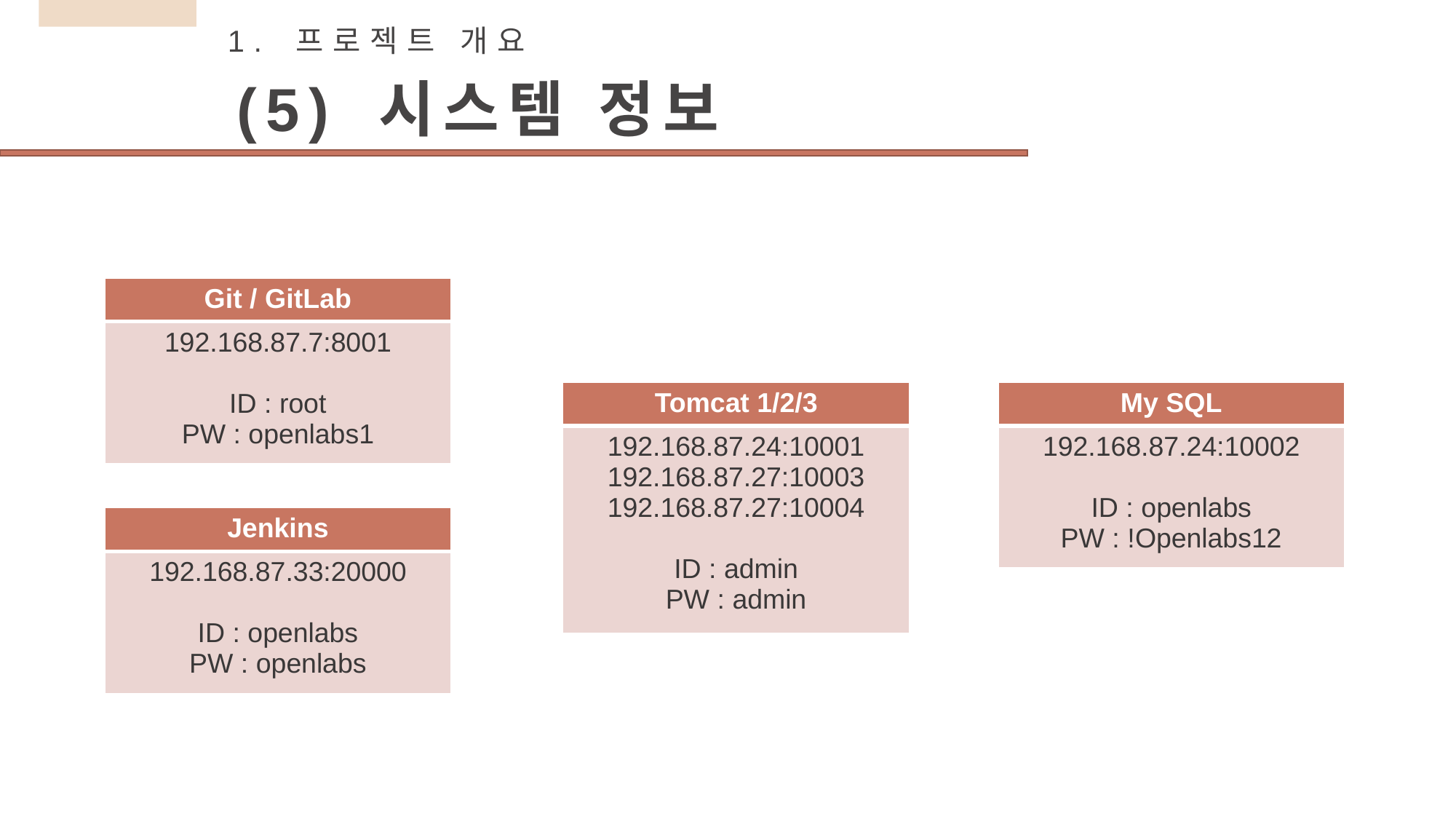

1. 프로젝트 개요
(5) 시스템 정보

| Git / GitLab |
| --- |
| 192.168.87.7:8001 ID : root PW : openlabs1 |
| Tomcat 1/2/3 |
| --- |
| 192.168.87.24:10001 192.168.87.27:10003 192.168.87.27:10004 ID : admin PW : admin |
| My SQL |
| --- |
| 192.168.87.24:10002 ID : openlabs PW : !Openlabs12 |
| Jenkins |
| --- |
| 192.168.87.33:20000 ID : openlabs PW : openlabs |